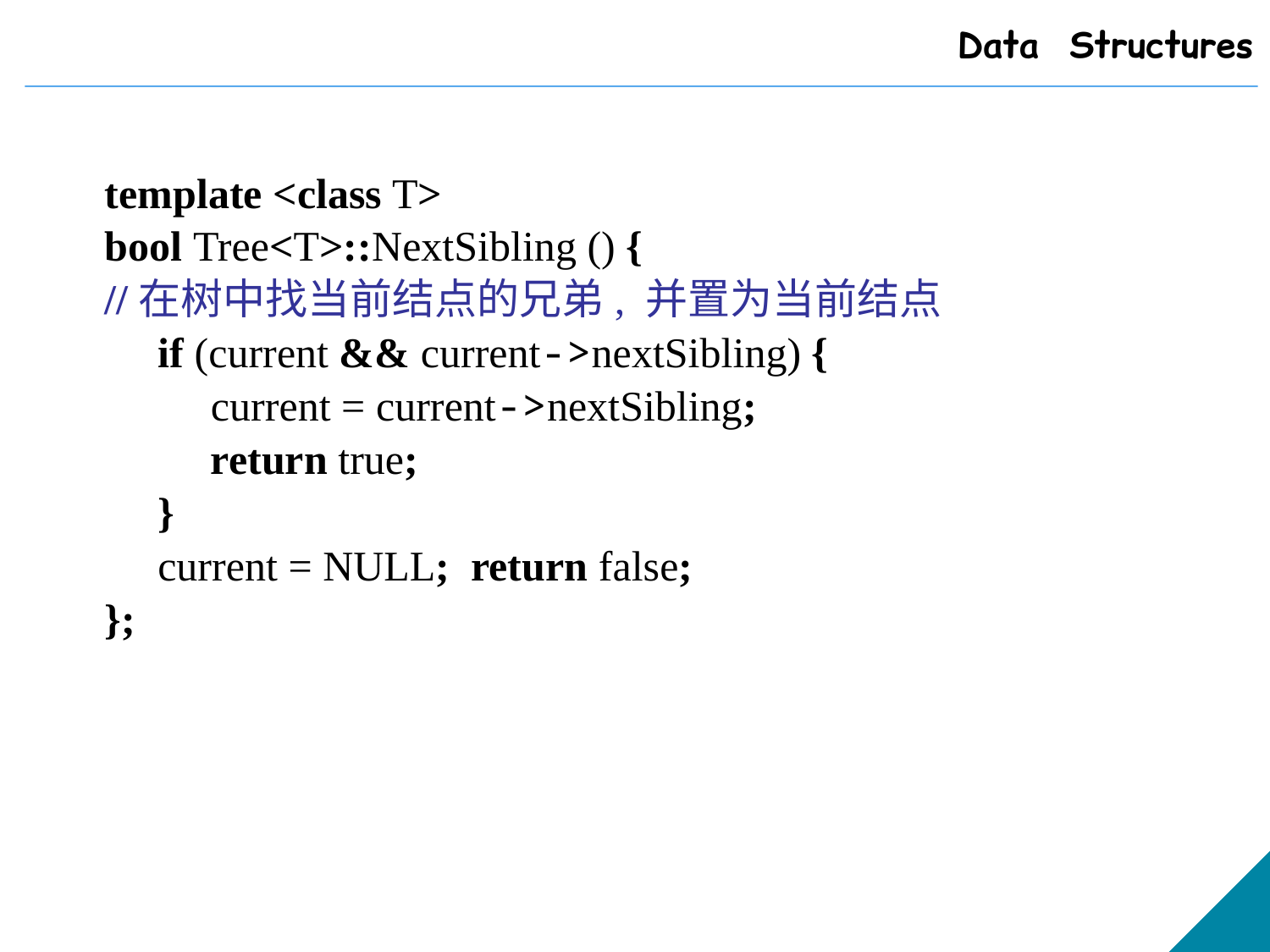

template <class T>
bool Tree<T>::NextSibling () {
//在树中找当前结点的兄弟, 并置为当前结点
     if (current && current->nextSibling) {
          current = current->nextSibling;
          return true;
     }
     current = NULL;  return false;
};